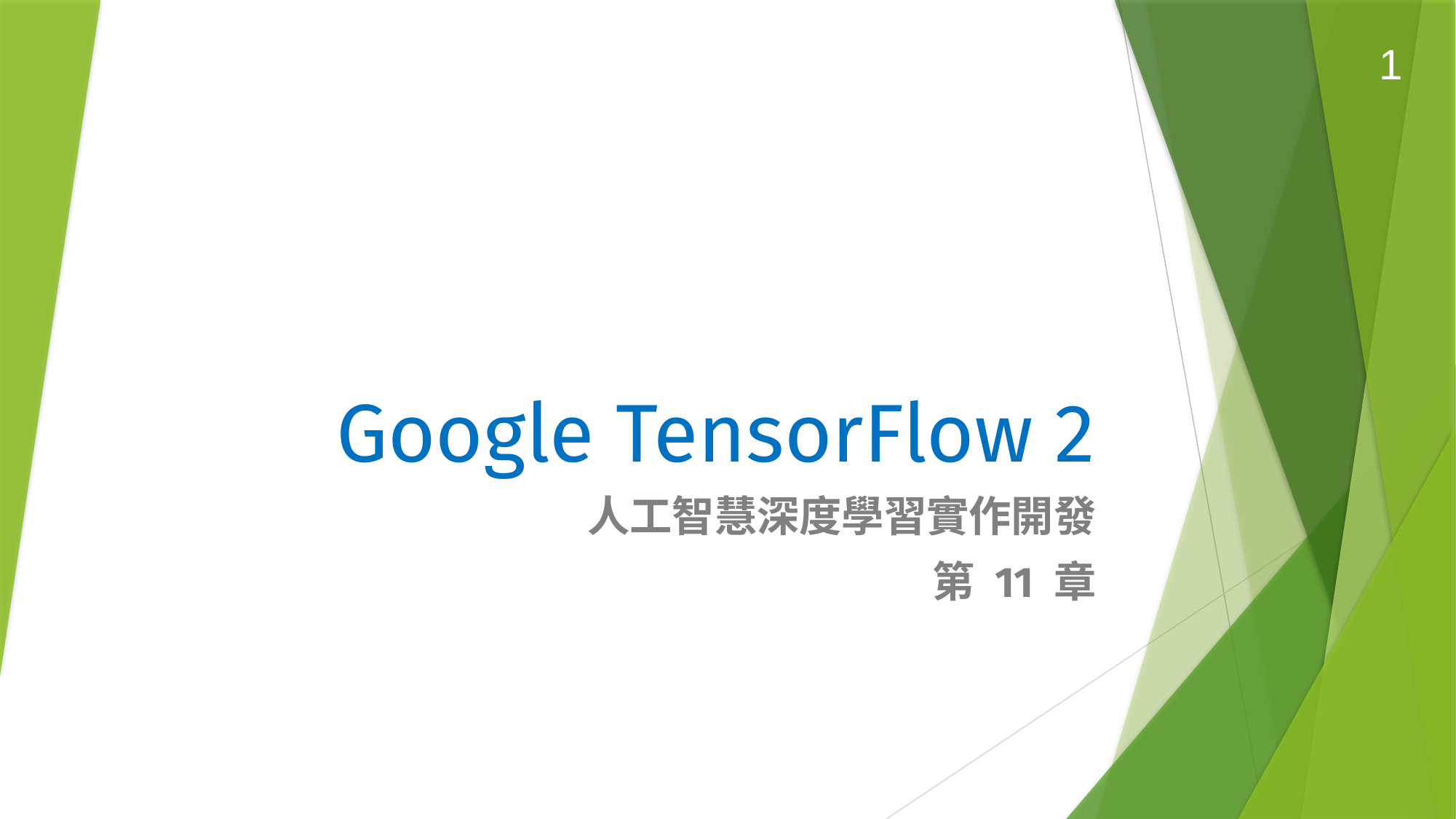

1
# Google TensorFlow 2
人工智慧深度學習實作開發
第 11 章